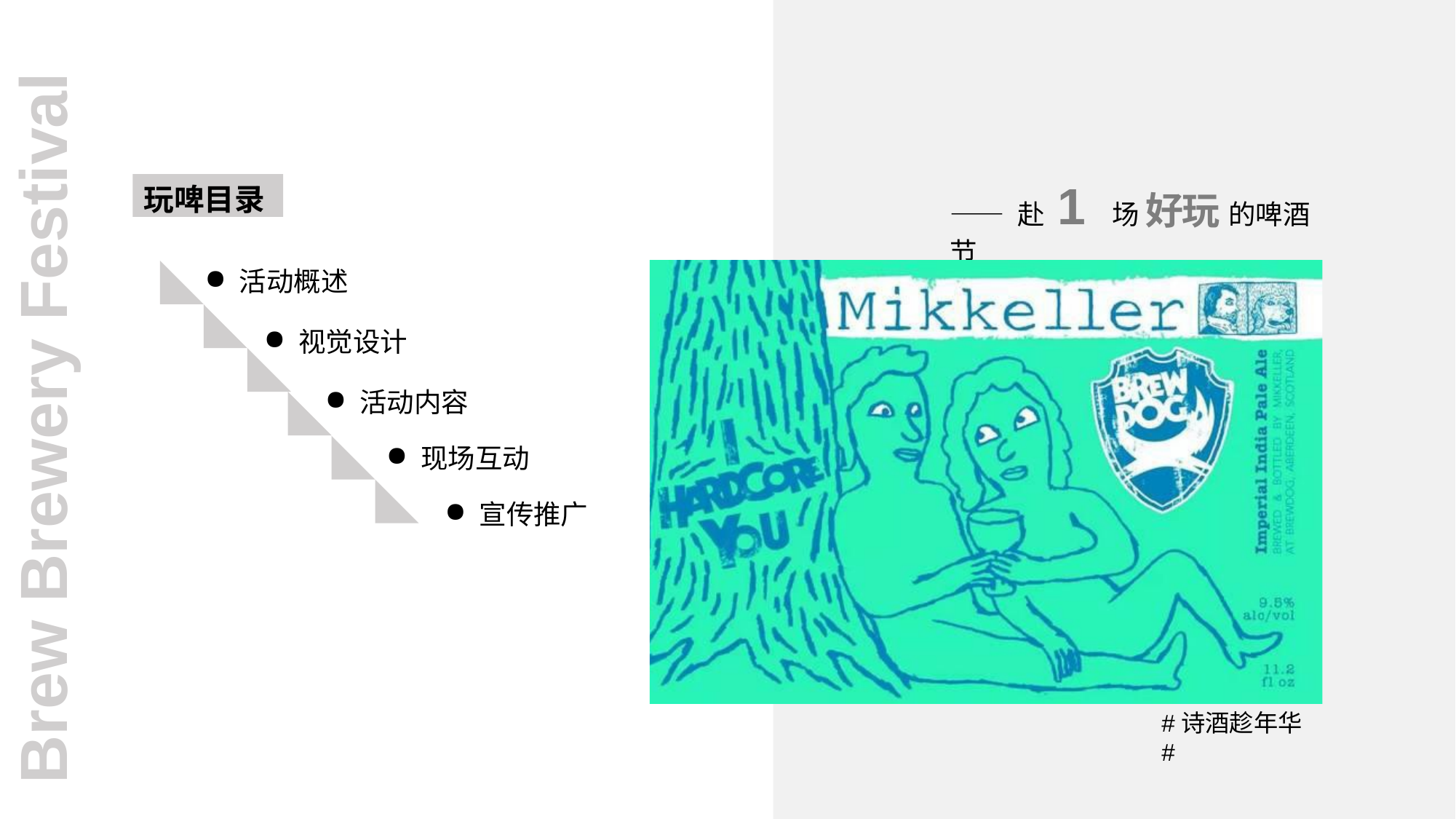

Brew Brewery Festival
# —— 赴 1 场 好玩 的啤酒节
玩啤目录

活动概述

视觉设计

活动内容
现场互动
宣传推广

#诗酒趁年华#